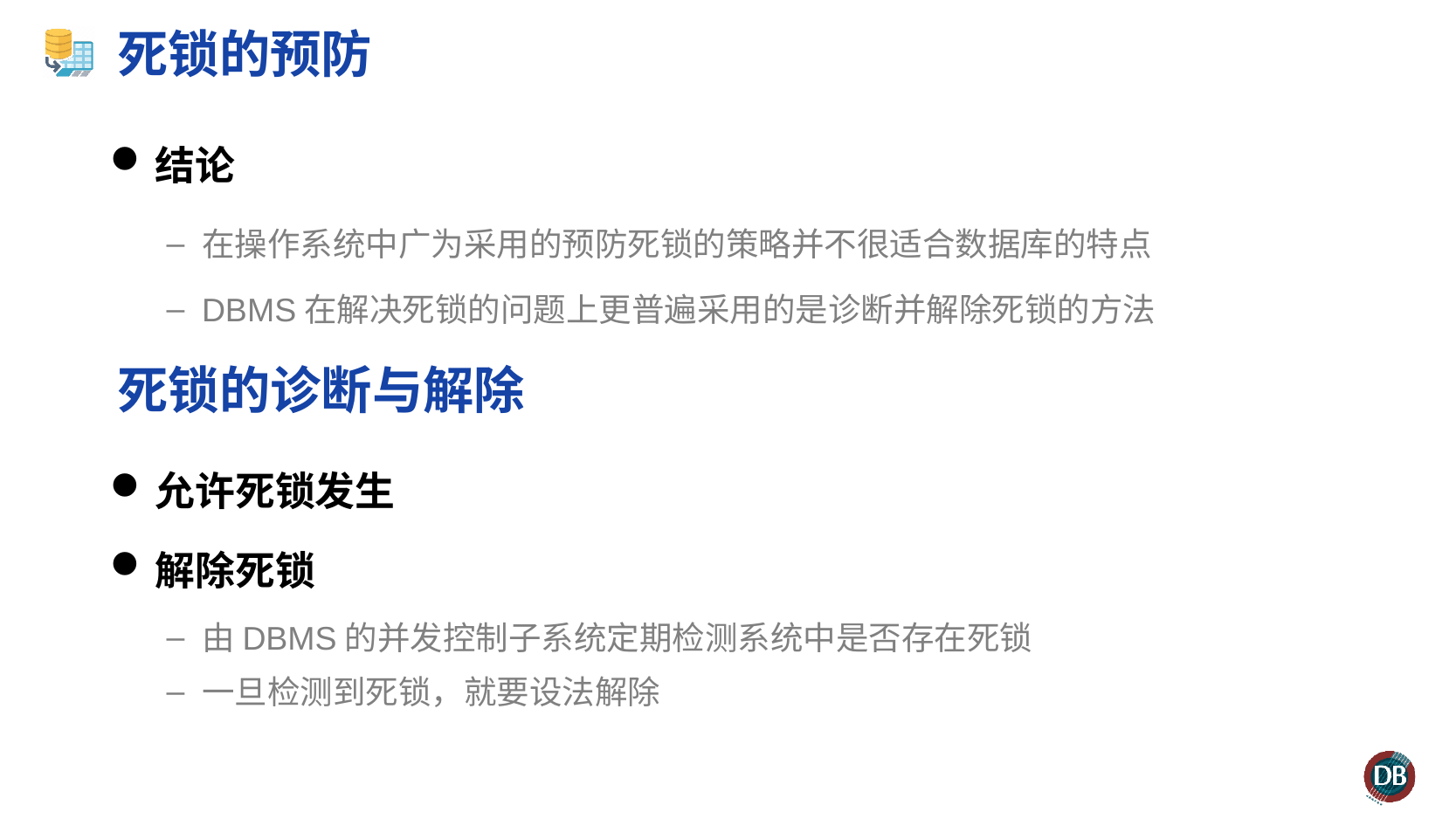

# 死锁的预防
结论
在操作系统中广为采用的预防死锁的策略并不很适合数据库的特点
DBMS在解决死锁的问题上更普遍采用的是诊断并解除死锁的方法
死锁的诊断与解除
允许死锁发生
解除死锁
由DBMS的并发控制子系统定期检测系统中是否存在死锁
一旦检测到死锁，就要设法解除